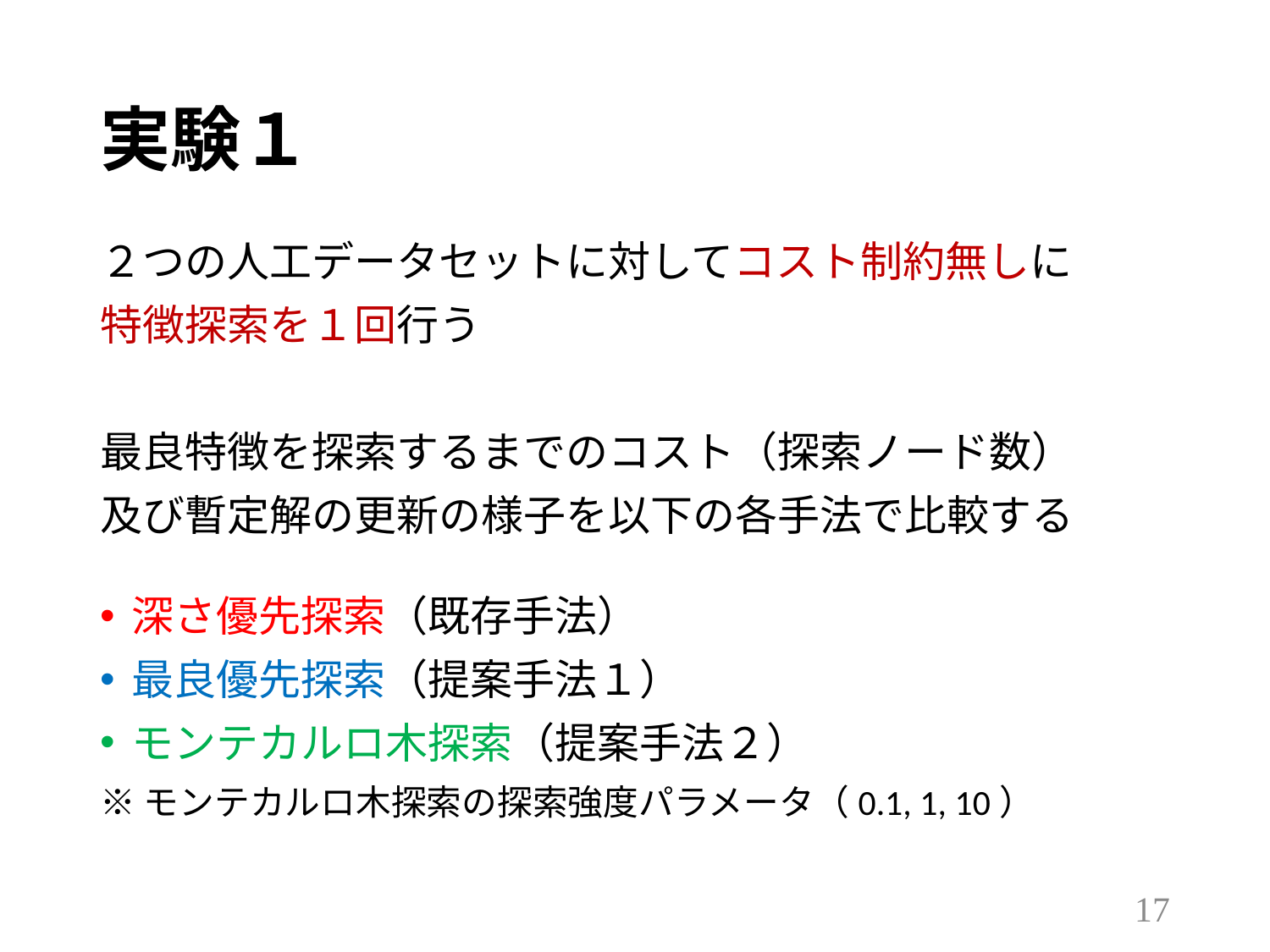

# 実験１
２つの人工データセットに対してコスト制約無しに
特徴探索を１回行う

最良特徴を探索するまでのコスト（探索ノード数）
及び暫定解の更新の様子を以下の各手法で比較する

深さ優先探索（既存手法）
最良優先探索（提案手法１）
モンテカルロ木探索（提案手法２）
※モンテカルロ木探索の探索強度パラメータ（0.1, 1, 10）
17